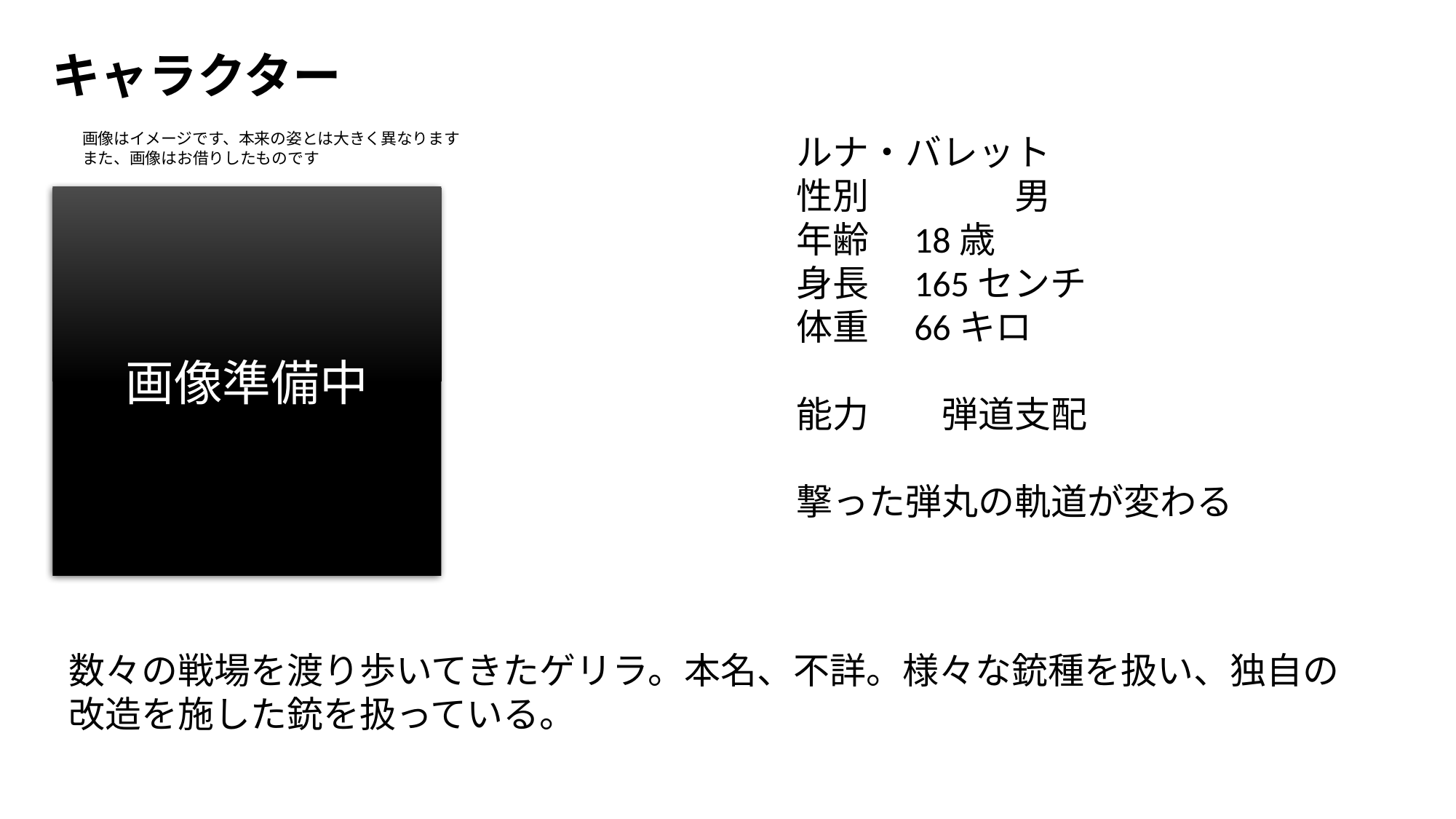

キャラクター
画像はイメージです、本来の姿とは大きく異なります
また、画像はお借りしたものです
ルナ・バレット
性別　　　　男
年齢　18歳
身長　165センチ
体重　66キロ

能力　　弾道支配

撃った弾丸の軌道が変わる
画像準備中
数々の戦場を渡り歩いてきたゲリラ。本名、不詳。様々な銃種を扱い、独自の改造を施した銃を扱っている。